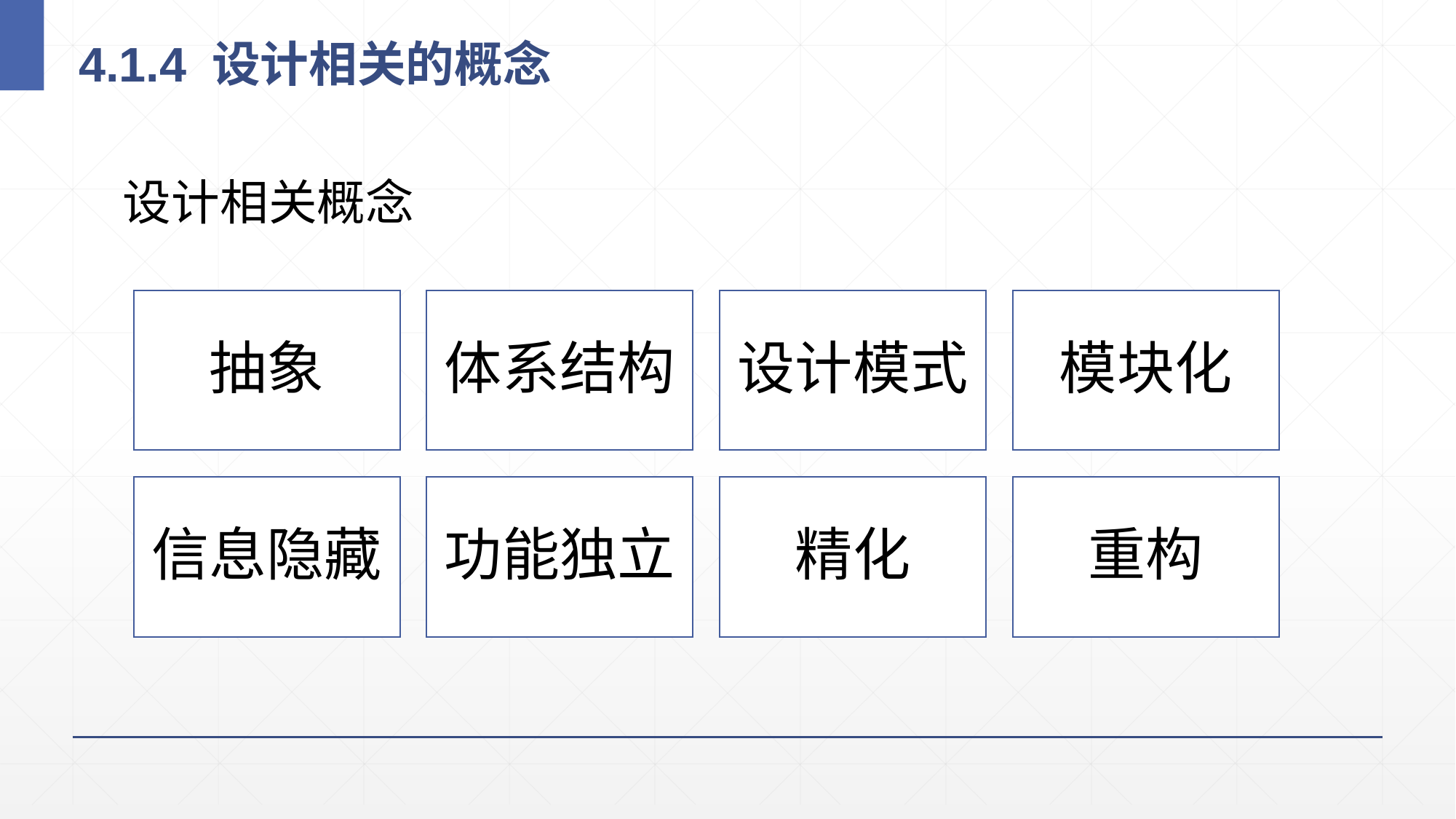

# 4.1.4 设计相关的概念
设计相关概念
抽象
体系结构
设计模式
模块化
信息隐藏
功能独立
精化
重构